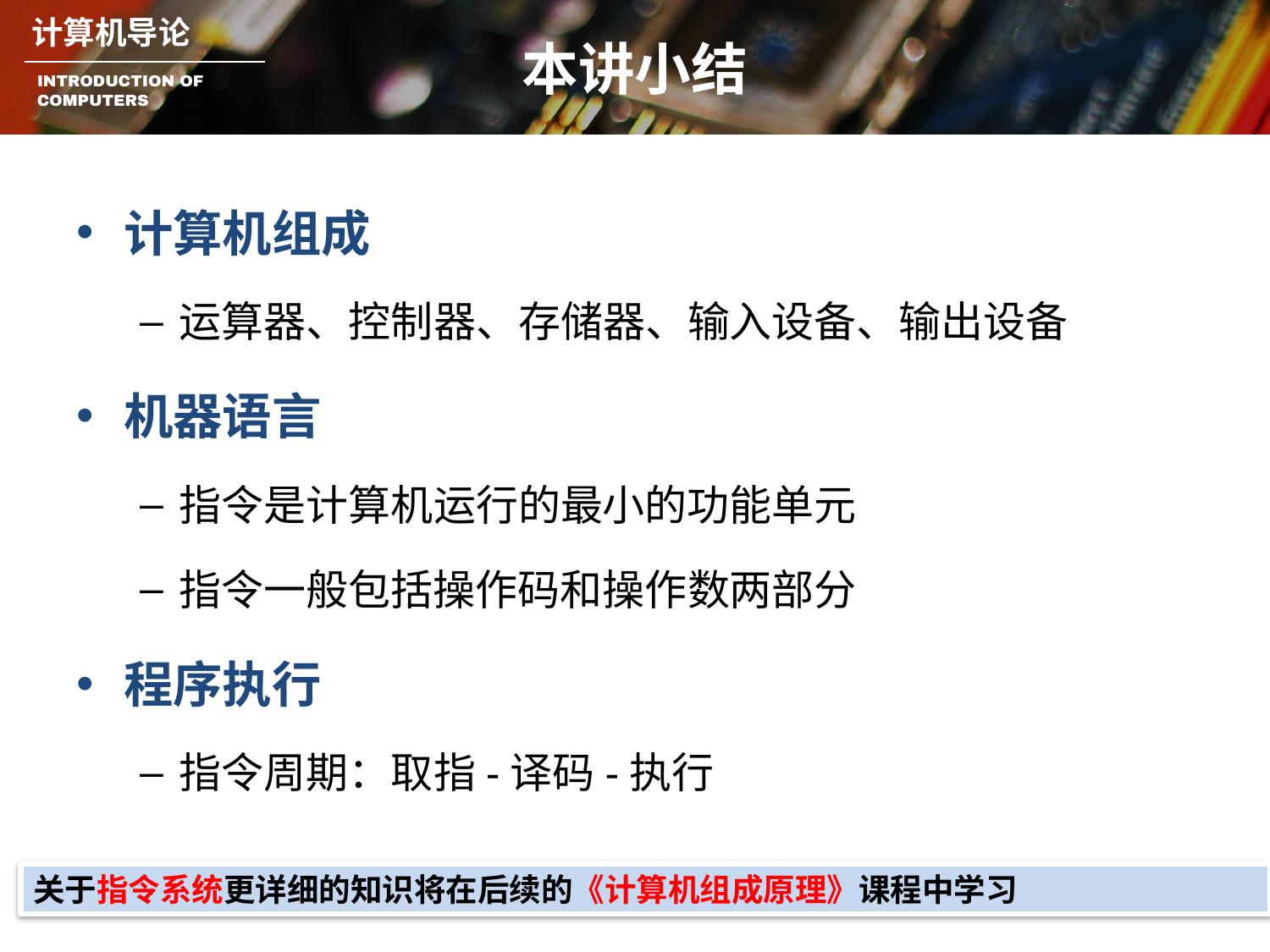

# 本讲小结
计算机组成
运算器、控制器、存储器、输入设备、输出设备
机器语言
指令是计算机运行的最小的功能单元
指令一般包括操作码和操作数两部分
程序执行
指令周期：取指-译码-执行

关于指令系统更详细的知识将在后续的《计算机组成原理》课程中学习